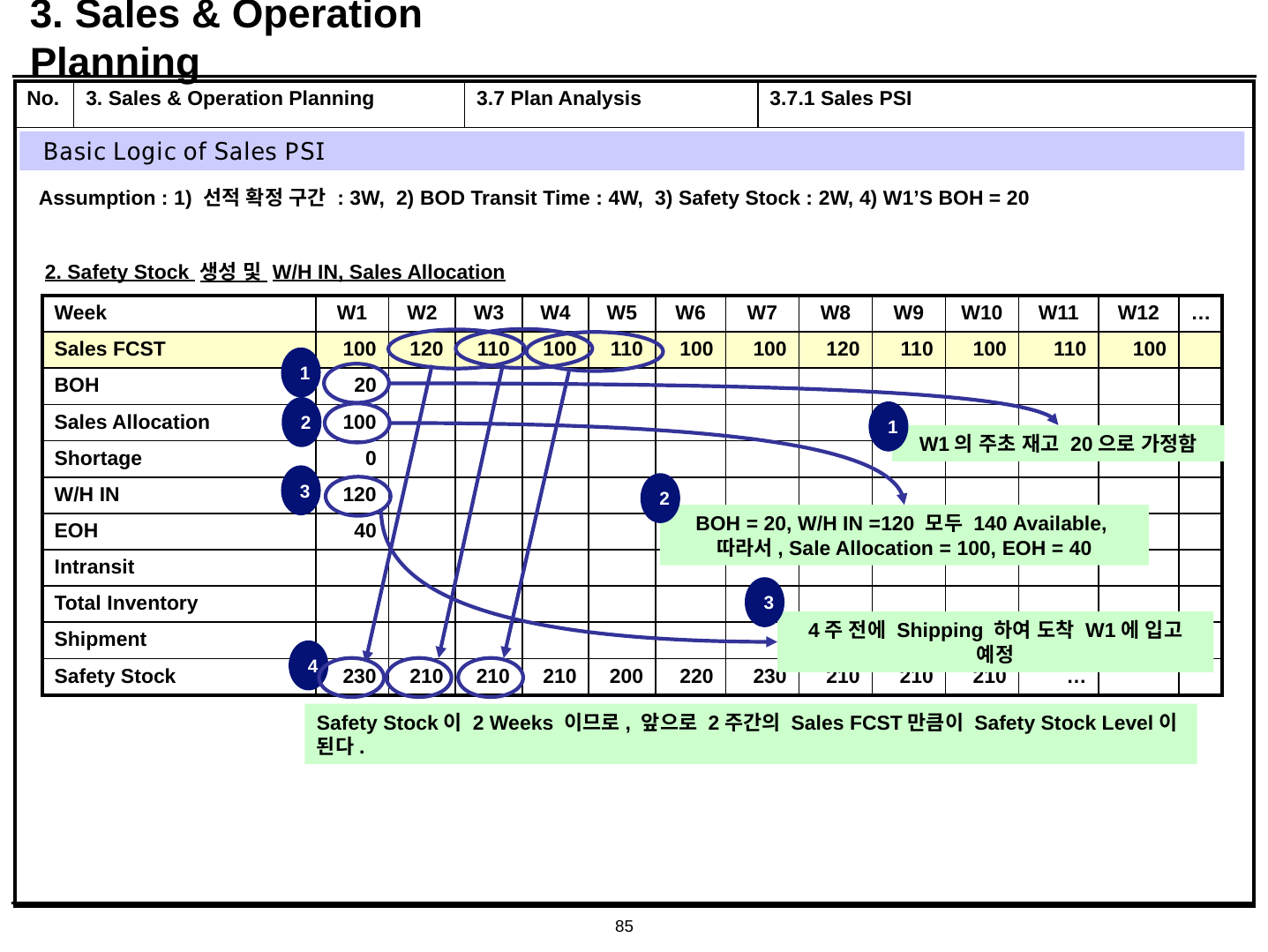

# 3. Sales & Operation Planning
| No. | 3. Sales & Operation Planning | 3.7 Plan Analysis | 3.7.1 Sales PSI |
| --- | --- | --- | --- |
|  |  |  |  |
Basic Logic of Sales PSI
Assumption : 1) 선적 확정 구간 : 3W,  2) BOD Transit Time : 4W,  3) Safety Stock : 2W, 4) W1’S BOH = 20
2. Safety Stock 생성 및 W/H IN, Sales Allocation
| Week | W1 | W2 | W3 | W4 | W5 | W6 | W7 | W8 | W9 | W10 | W11 | W12 | … |
| --- | --- | --- | --- | --- | --- | --- | --- | --- | --- | --- | --- | --- | --- |
| Sales FCST | 100 | 120 | 110 | 100 | 110 | 100 | 100 | 120 | 110 | 100 | 110 | 100 |  |
| BOH | 20 |  |  |  |  |  |  |  |  |  |  |  |  |
| Sales Allocation | 100 |  |  |  |  |  |  |  |  |  |  |  |  |
| Shortage | 0 |  |  |  |  |  |  |  |  |  |  |  |  |
| W/H IN | 120 |  |  |  |  |  |  |  |  |  |  |  |  |
| EOH | 40 |  |  |  |  |  |  |  |  |  |  |  |  |
| Intransit |  |  |  |  |  |  |  |  |  |  |  |  |  |
| Total Inventory |  |  |  |  |  |  |  |  |  |  |  |  |  |
| Shipment |  |  |  |  |  |  |  |  |  |  |  |  |  |
| Safety Stock | 230 | 210 | 210 | 210 | 200 | 220 | 230 | 210 | 210 | 210 | … |  |  |

1

2

1
W1의 주초 재고 20으로 가정함
3
2

BOH = 20, W/H IN =120 모두 140 Available,  따라서, Sale Allocation = 100, EOH = 40
3
4주 전에 Shipping 하여 도착 W1에 입고 예정
4

Safety Stock이 2 Weeks 이므로, 앞으로 2주간의 Sales FCST만큼이 Safety Stock Level이 된다.
85